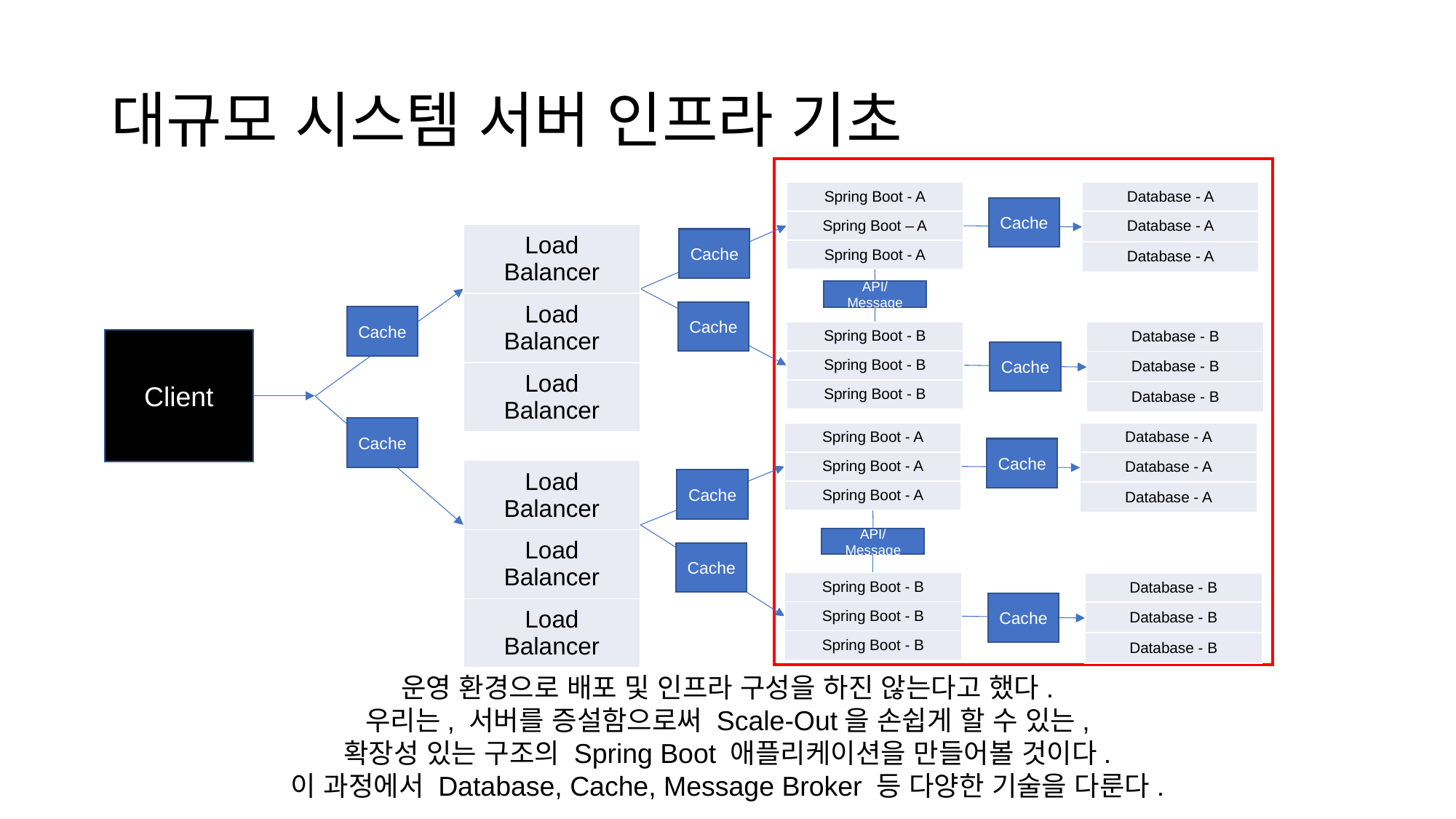

# 대규모 시스템 서버 인프라 기초

| Spring Boot - A |
| --- |
| Spring Boot – A |
| Spring Boot - A |
| Database - A |
| --- |
| Database - A |
| Database - A |
Cache
| Load Balancer |
| --- |
| Load Balancer |
| Load Balancer |
Cache
API/Message
Cache
Cache
| Spring Boot - B |
| --- |
| Spring Boot - B |
| Spring Boot - B |
| Database - B |
| --- |
| Database - B |
| Database - B |
Client
Cache
Cache
| Spring Boot - A |
| --- |
| Spring Boot - A |
| Spring Boot - A |
| Database - A |
| --- |
| Database - A |
| Database - A |
Cache
| Load Balancer |
| --- |
| Load Balancer |
| Load Balancer |
Cache
API/Message
Cache
| Spring Boot - B |
| --- |
| Spring Boot - B |
| Spring Boot - B |
| Database - B |
| --- |
| Database - B |
| Database - B |
Cache
운영 환경으로 배포 및 인프라 구성을 하진 않는다고 했다.
우리는, 서버를 증설함으로써 Scale-Out을 손쉽게 할 수 있는,
확장성 있는 구조의 Spring Boot 애플리케이션을 만들어볼 것이다.
이 과정에서 Database, Cache, Message Broker 등 다양한 기술을 다룬다.